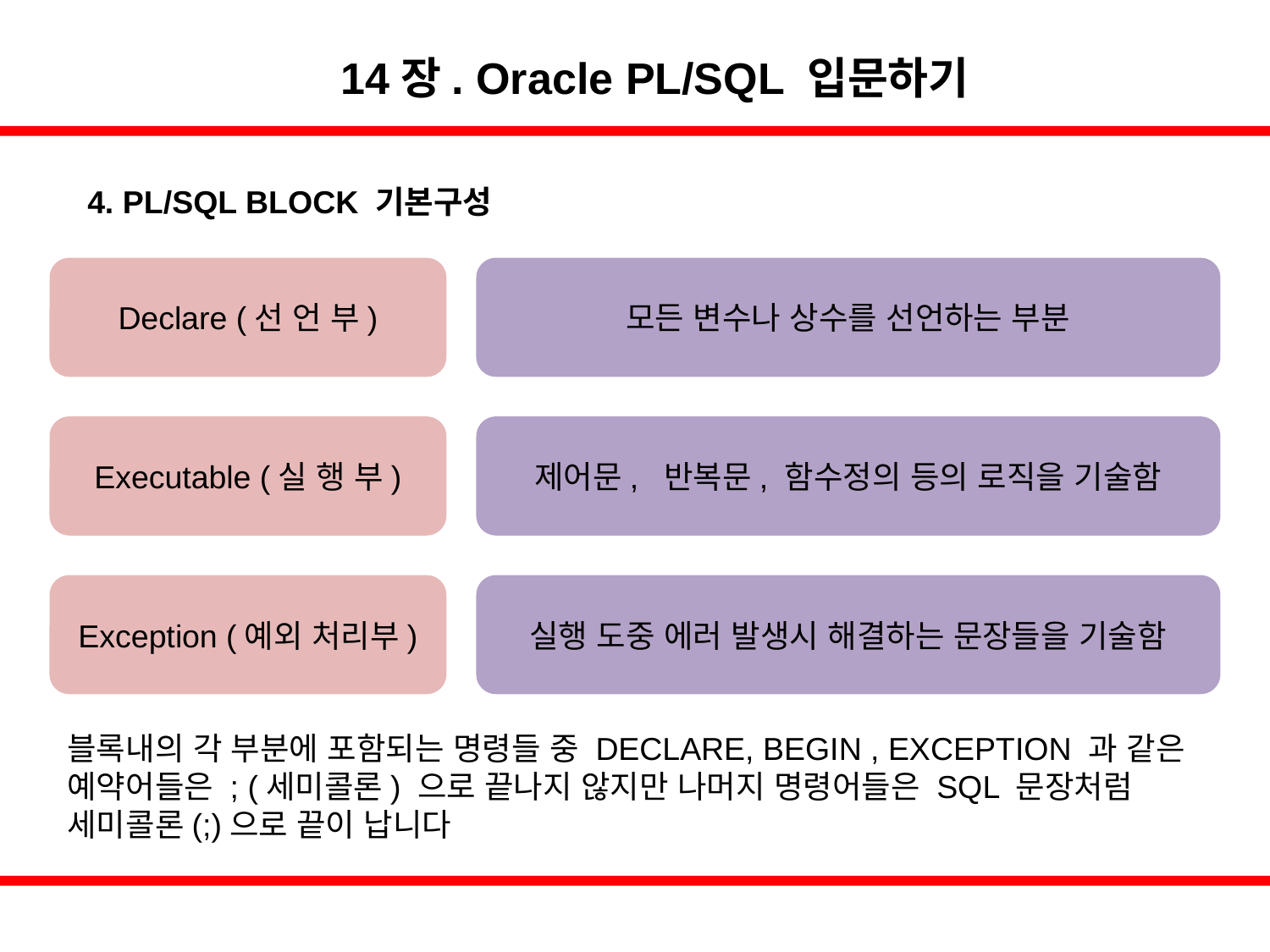

14장. Oracle PL/SQL 입문하기

4. PL/SQL BLOCK 기본구성
Declare (선 언 부)
모든 변수나 상수를 선언하는 부분
Executable (실 행 부)
제어문,  반복문, 함수정의 등의 로직을 기술함
Exception (예외 처리부)
실행 도중 에러 발생시 해결하는 문장들을 기술함
블록내의 각 부분에 포함되는 명령들 중 DECLARE, BEGIN , EXCEPTION 과 같은 예약어들은 ; (세미콜론) 으로 끝나지 않지만 나머지 명령어들은 SQL 문장처럼 세미콜론(;)으로 끝이 납니다